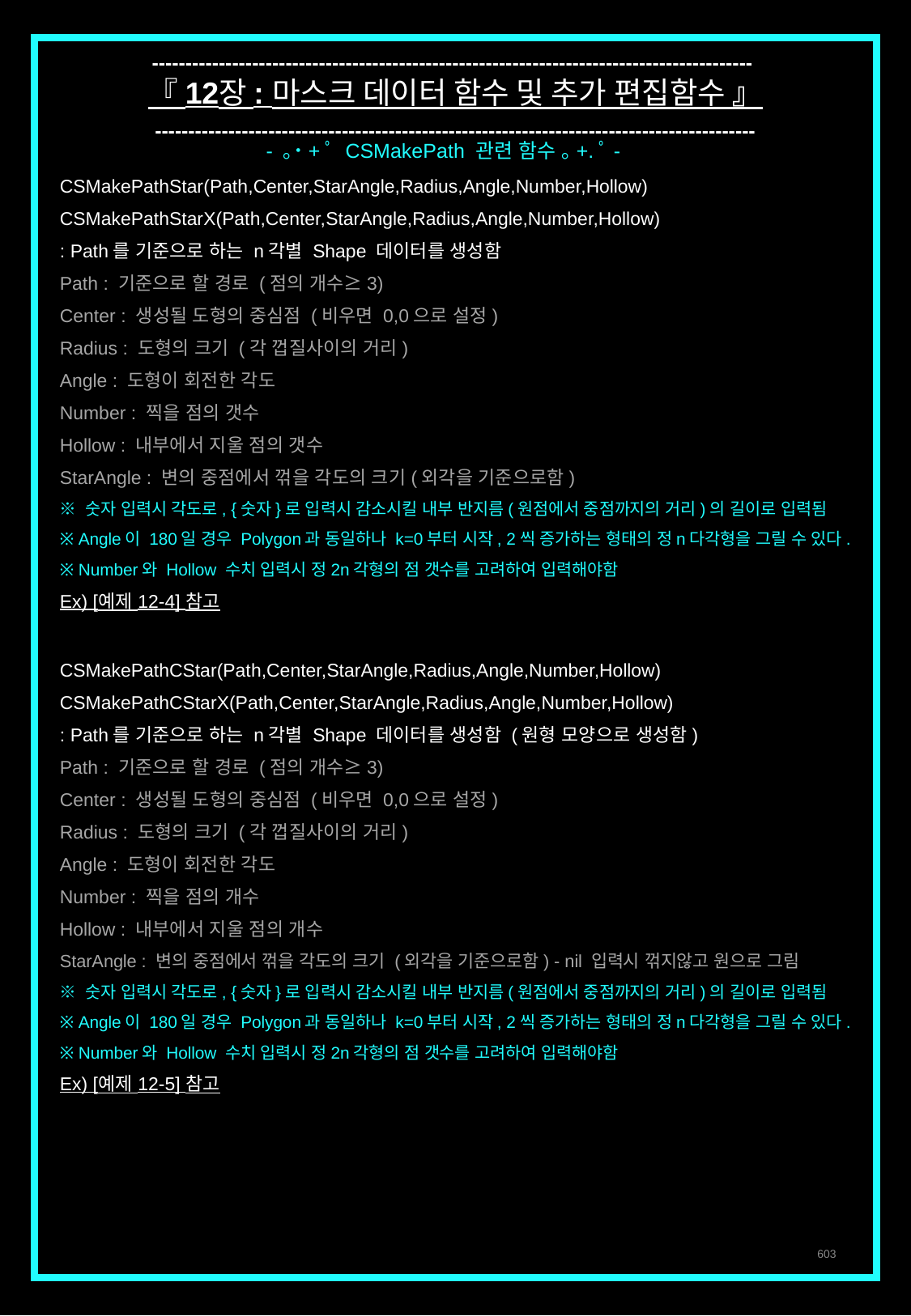

------------------------------------------------------------------------------------------
『 12장 : 마스크 데이터 함수 및 추가 편집함수 』
------------------------------------------------------------------------------------------
- ｡˙+ﾟ CSMakePath 관련 함수 ｡+.ﾟ-
CSMakePathStar(Path,Center,StarAngle,Radius,Angle,Number,Hollow)
CSMakePathStarX(Path,Center,StarAngle,Radius,Angle,Number,Hollow)
: Path를 기준으로 하는 n각별 Shape 데이터를 생성함
Path : 기준으로 할 경로 (점의 개수≥3)
Center : 생성될 도형의 중심점 (비우면 0,0으로 설정)
Radius : 도형의 크기 (각 껍질사이의 거리)
Angle : 도형이 회전한 각도
Number : 찍을 점의 갯수
Hollow : 내부에서 지울 점의 갯수
StarAngle : 변의 중점에서 꺾을 각도의 크기(외각을 기준으로함)
※ 숫자 입력시 각도로, {숫자}로 입력시 감소시킬 내부 반지름(원점에서 중점까지의 거리)의 길이로 입력됨
※ Angle이 180일 경우 Polygon과 동일하나 k=0부터 시작, 2씩 증가하는 형태의 정n다각형을 그릴 수 있다.
※ Number와 Hollow 수치 입력시 정2n각형의 점 갯수를 고려하여 입력해야함
Ex) [예제 12-4] 참고

CSMakePathCStar(Path,Center,StarAngle,Radius,Angle,Number,Hollow)
CSMakePathCStarX(Path,Center,StarAngle,Radius,Angle,Number,Hollow)
: Path를 기준으로 하는 n각별 Shape 데이터를 생성함 (원형 모양으로 생성함)
Path : 기준으로 할 경로 (점의 개수≥3)
Center : 생성될 도형의 중심점 (비우면 0,0으로 설정)
Radius : 도형의 크기 (각 껍질사이의 거리)
Angle : 도형이 회전한 각도
Number : 찍을 점의 개수
Hollow : 내부에서 지울 점의 개수
StarAngle : 변의 중점에서 꺾을 각도의 크기 (외각을 기준으로함) - nil 입력시 꺾지않고 원으로 그림
※ 숫자 입력시 각도로, {숫자}로 입력시 감소시킬 내부 반지름(원점에서 중점까지의 거리)의 길이로 입력됨
※ Angle이 180일 경우 Polygon과 동일하나 k=0부터 시작, 2씩 증가하는 형태의 정n다각형을 그릴 수 있다.
※ Number와 Hollow 수치 입력시 정2n각형의 점 갯수를 고려하여 입력해야함
Ex) [예제 12-5] 참고

603